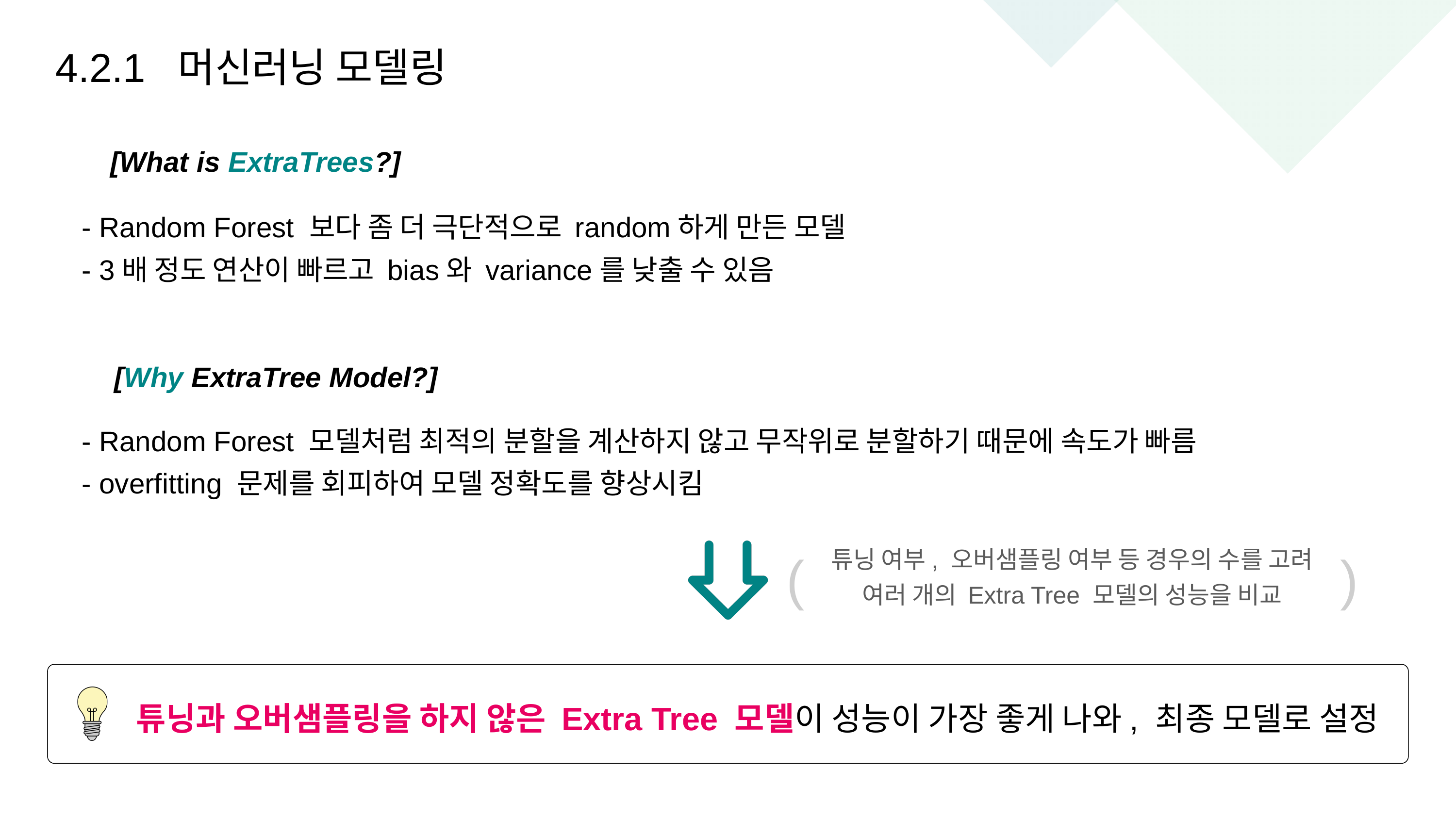

4.2.1  머신러닝 모델링
[What is ExtraTrees?]
- Random Forest 보다 좀 더 극단적으로 random하게 만든 모델
- 3배 정도 연산이 빠르고 bias와 variance를 낮출 수 있음
[Why ExtraTree Model?]
- Random Forest 모델처럼 최적의 분할을 계산하지 않고 무작위로 분할하기 때문에 속도가 빠름
- overfitting 문제를 회피하여 모델 정확도를 향상시킴
(
)
튜닝 여부, 오버샘플링 여부 등 경우의 수를 고려
여러 개의 Extra Tree 모델의 성능을 비교

  튜닝과 오버샘플링을 하지 않은 Extra Tree 모델이 성능이 가장 좋게 나와, 최종 모델로 설정